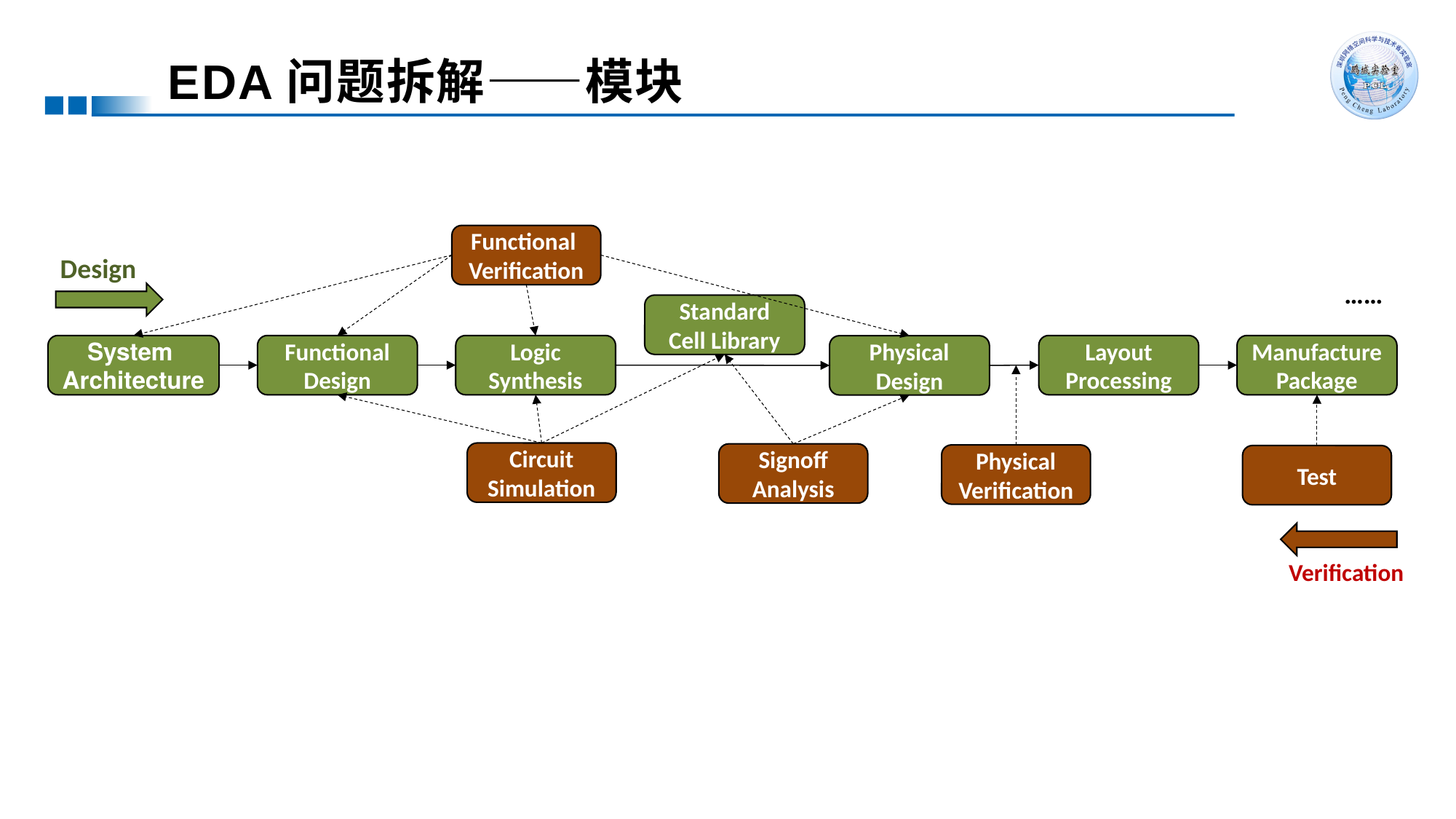

# EDA问题拆解——模块
Functional
Verification
Design

……
Standard Cell Library
System  Architecture
Functional Design
Logic Synthesis
Layout Processing
Manufacture Package
Physical Design
Circuit Simulation
Signoff Analysis
Physical Verification
Test

Verification